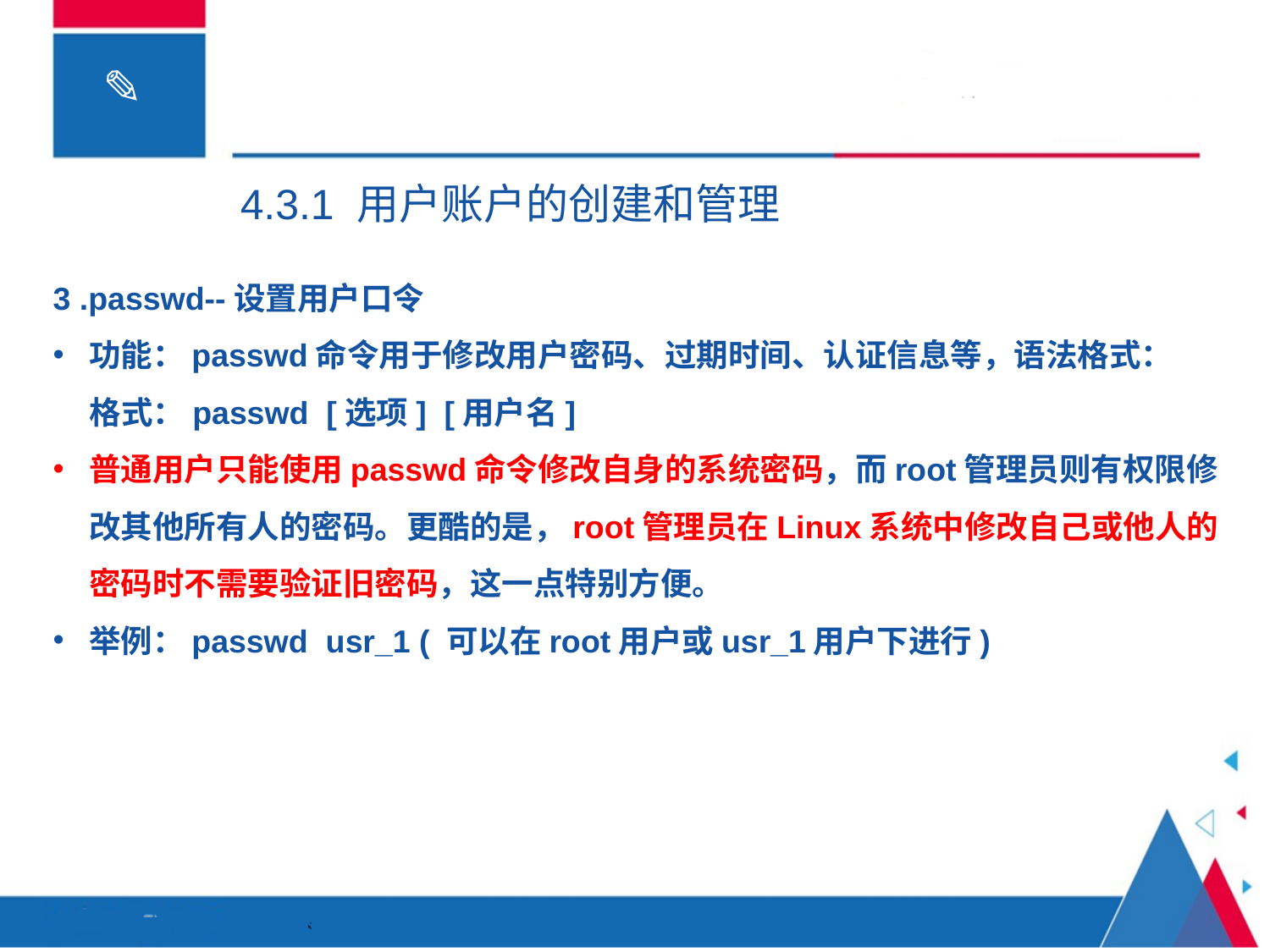

4.3.1 用户账户的创建和管理
3 .passwd--设置用户口令
功能：passwd命令用于修改用户密码、过期时间、认证信息等，语法格式：
    格式：passwd  [选项]  [用户名]
普通用户只能使用passwd命令修改自身的系统密码，而root管理员则有权限修改其他所有人的密码。更酷的是，root管理员在Linux系统中修改自己或他人的密码时不需要验证旧密码，这一点特别方便。
举例：passwd  usr_1 ( 可以在root用户或usr_1用户下进行)